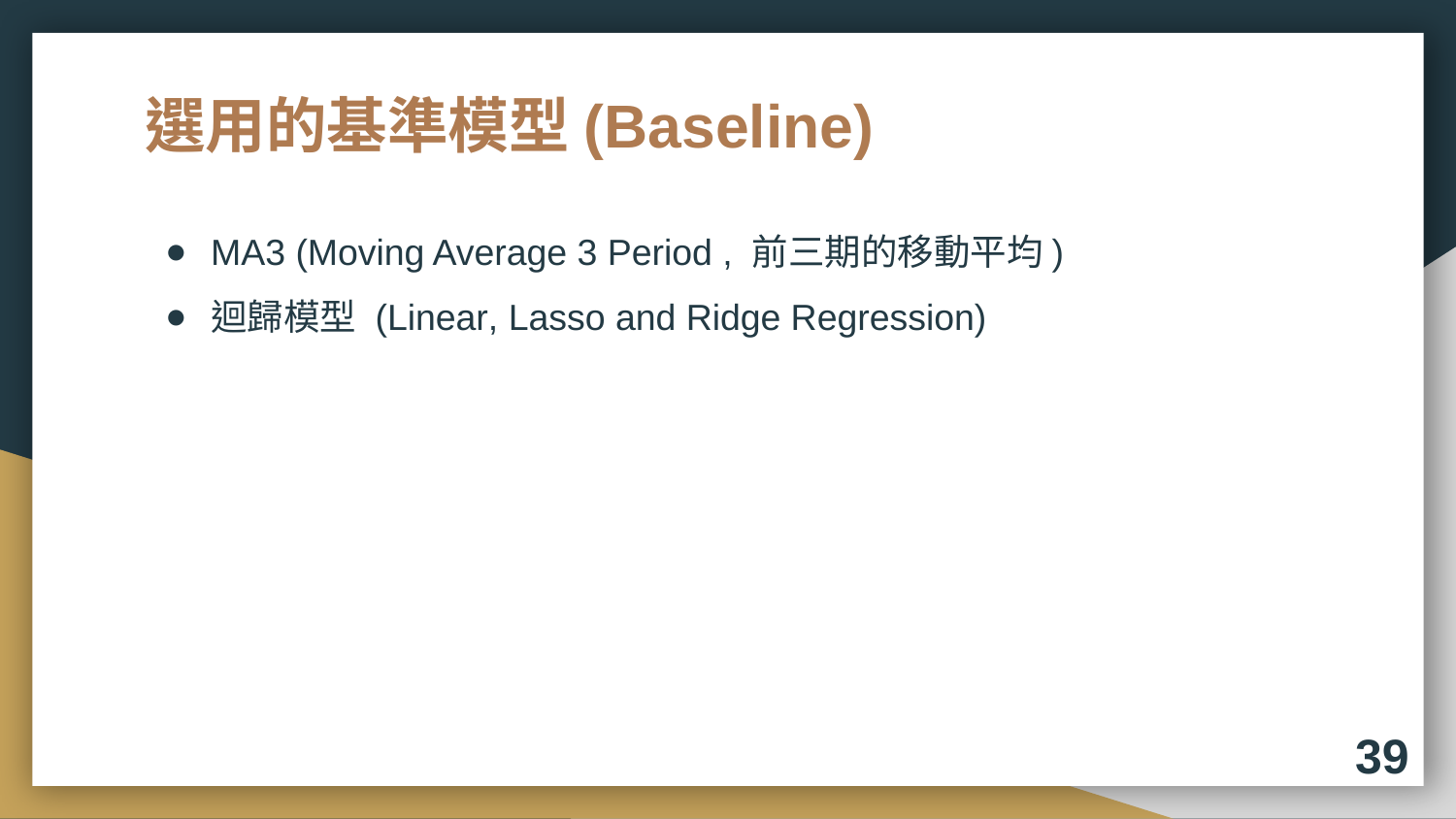

# 選用的基準模型(Baseline)
MA3 (Moving Average 3 Period , 前三期的移動平均)
迴歸模型 (Linear, Lasso and Ridge Regression)
39